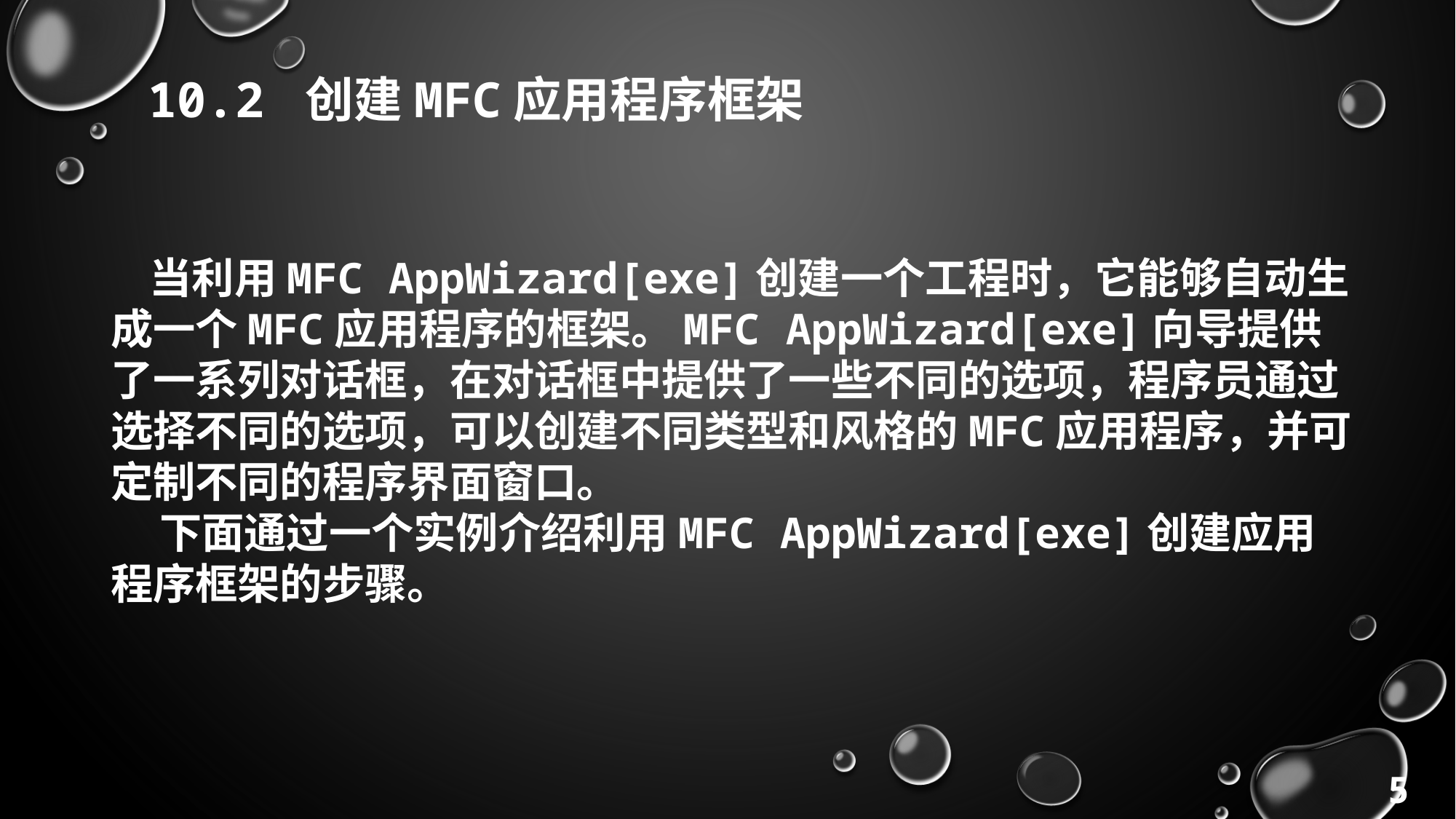

10.2 创建MFC应用程序框架
   当利用MFC AppWizard[exe]创建一个工程时，它能够自动生成一个MFC应用程序的框架。MFC AppWizard[exe]向导提供了一系列对话框，在对话框中提供了一些不同的选项，程序员通过选择不同的选项，可以创建不同类型和风格的MFC应用程序，并可定制不同的程序界面窗口。
    下面通过一个实例介绍利用MFC AppWizard[exe]创建应用程序框架的步骤。
5